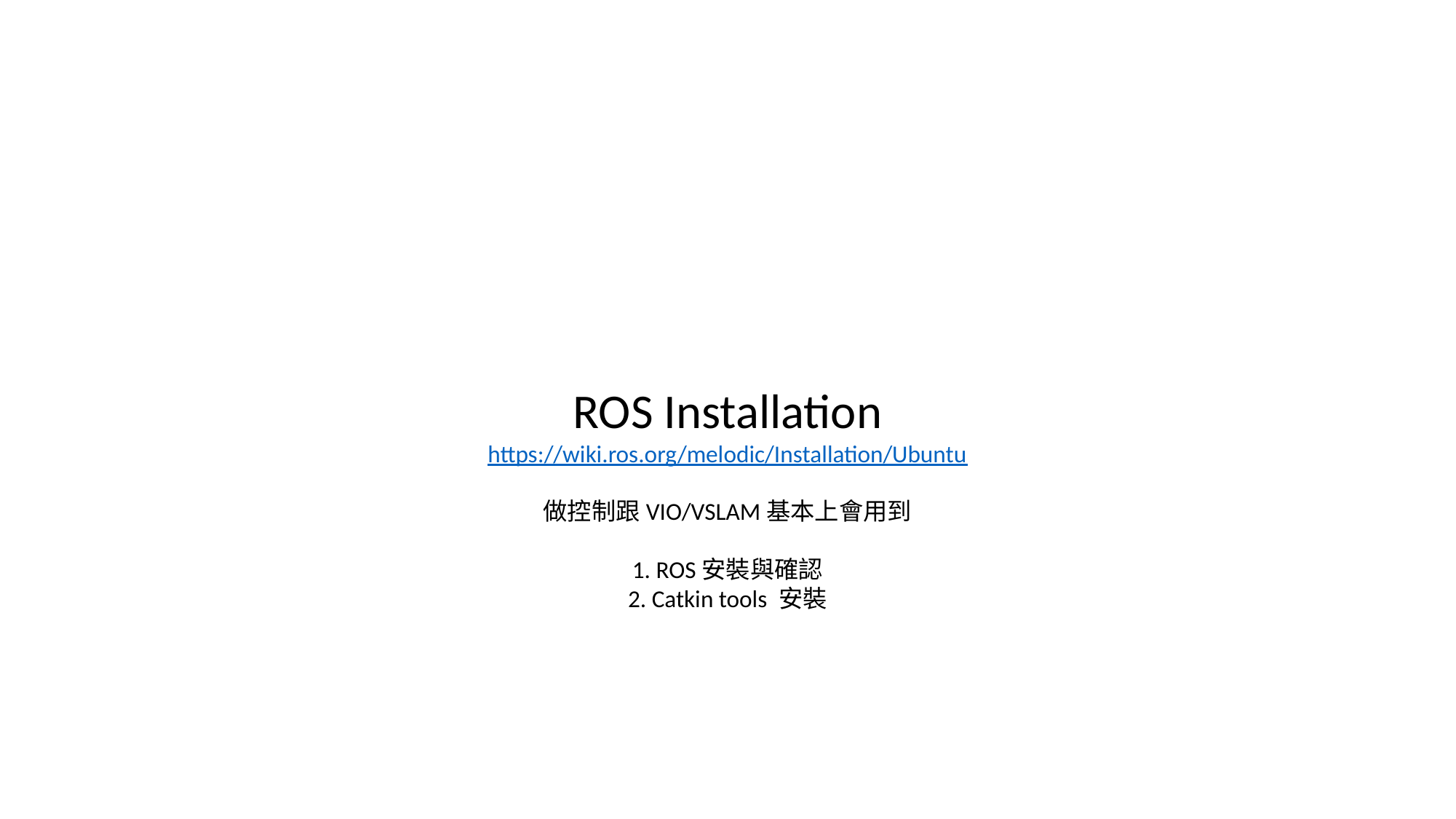

ROS Installation
https://wiki.ros.org/melodic/Installation/Ubuntu
做控制跟VIO/VSLAM基本上會用到

1. ROS安裝與確認
2. Catkin tools 安裝